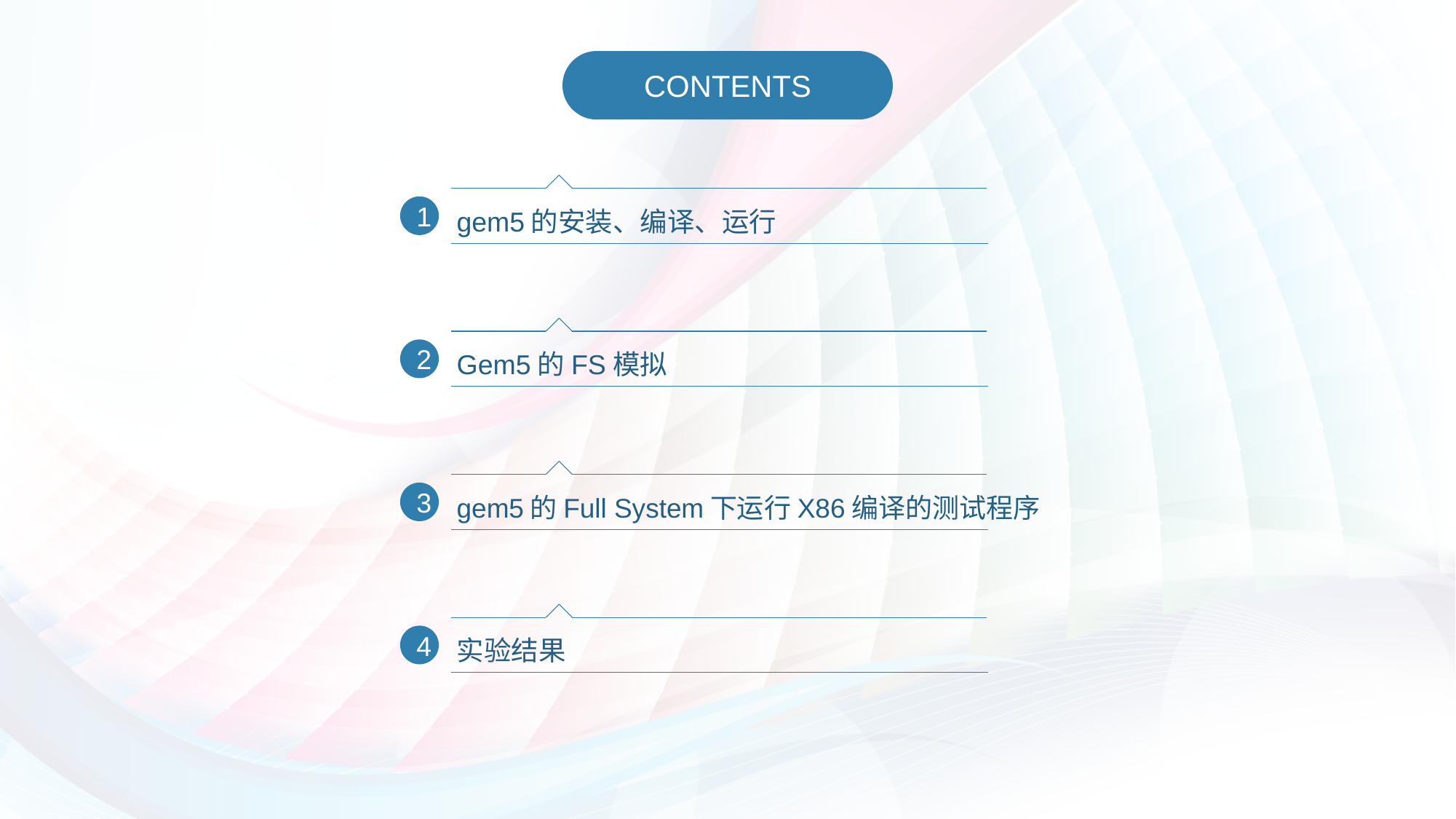

CONTENTS
gem5的安装、编译、运行
1
Gem5的FS模拟
2
gem5的Full System下运行X86编译的测试程序
3
实验结果
4